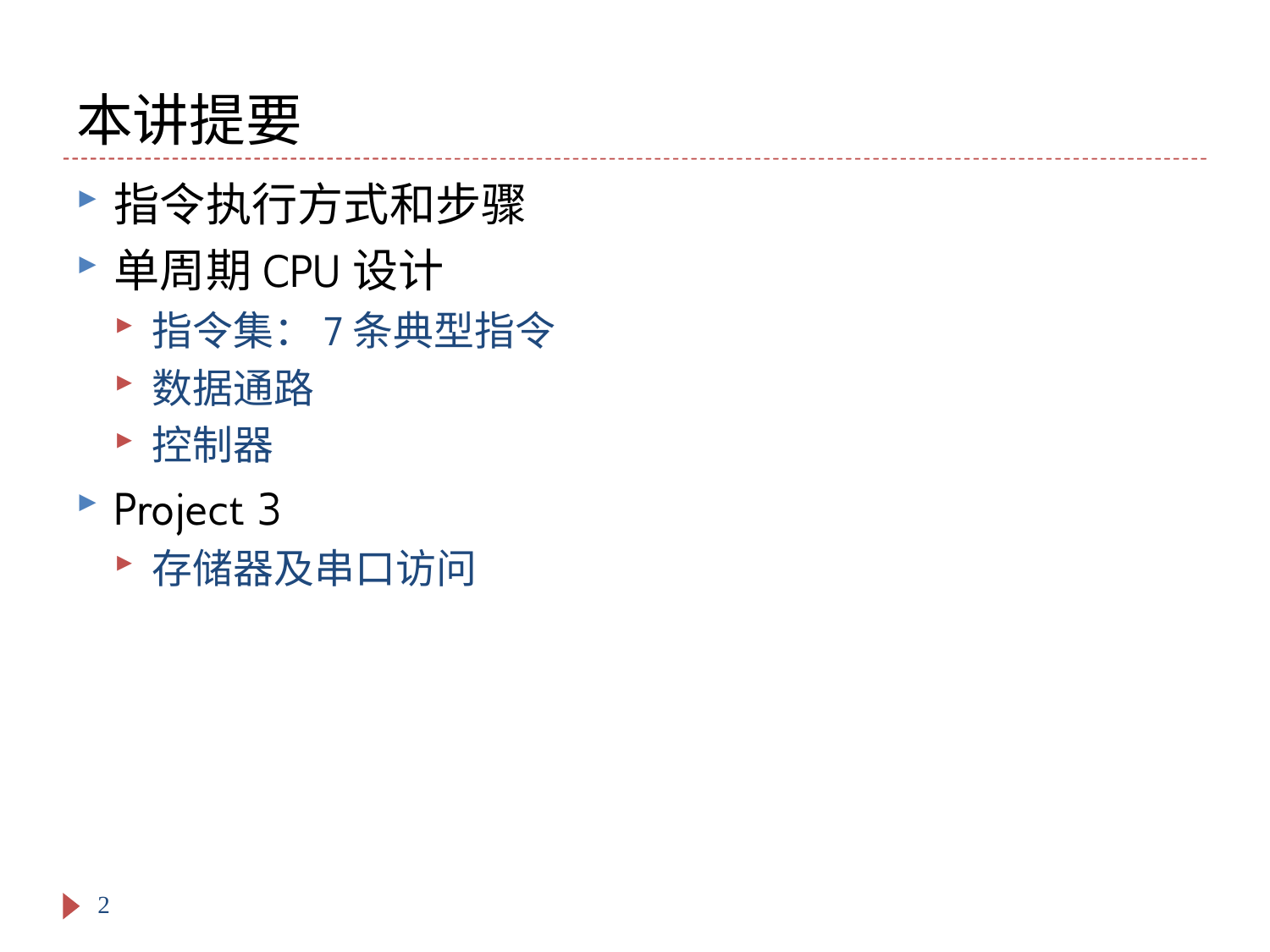

# 本讲提要
指令执行方式和步骤
单周期CPU设计
指令集：7条典型指令
数据通路
控制器
Project 3
存储器及串口访问

2